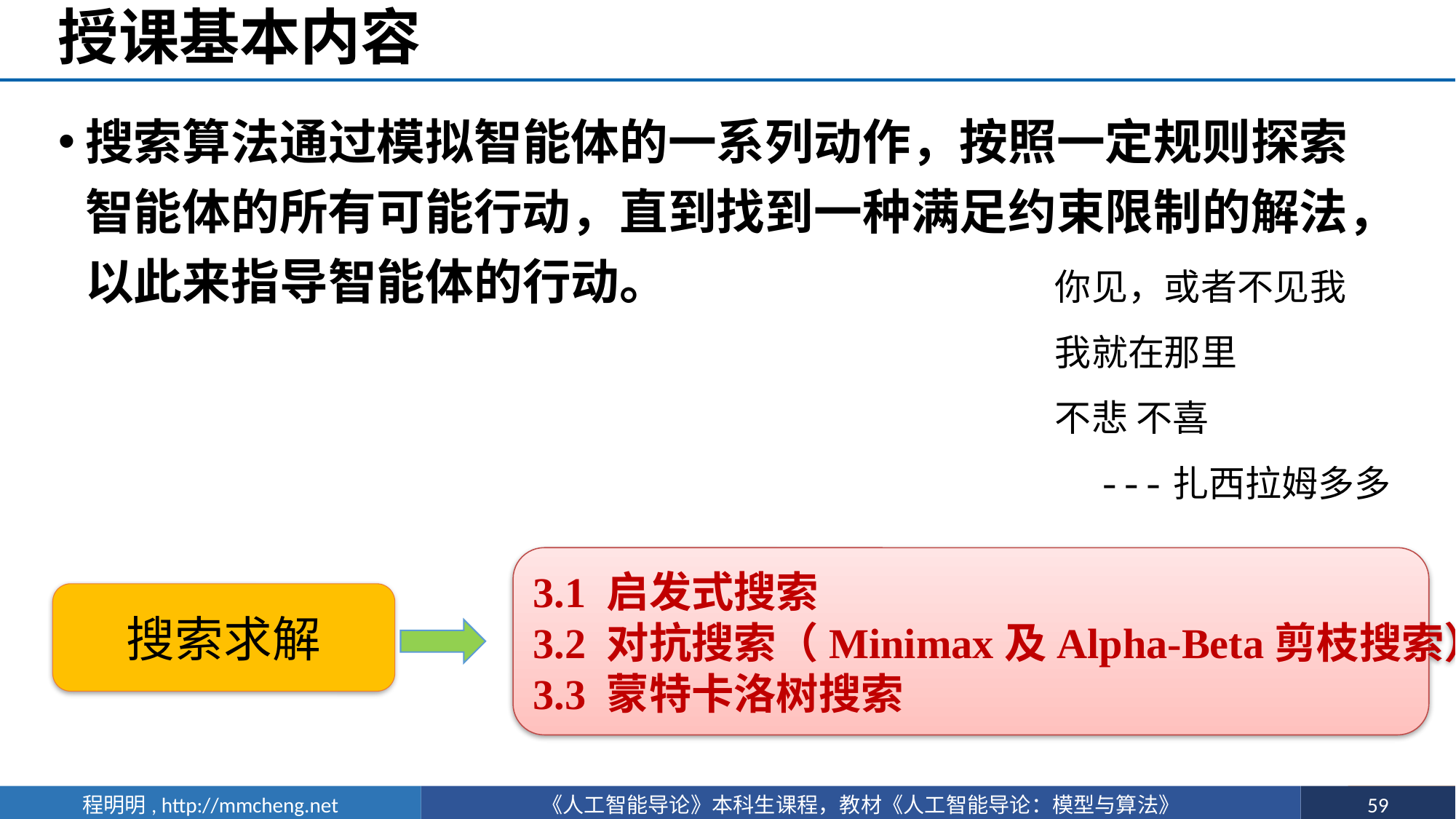

# 授课基本内容
搜索算法通过模拟智能体的一系列动作，按照一定规则探索智能体的所有可能行动，直到找到一种满足约束限制的解法，以此来指导智能体的行动。

你见，或者不见我
我就在那里
不悲 不喜
  ---扎西拉姆多多
3.1 启发式搜索
3.2 对抗搜索（Minimax及Alpha-Beta剪枝搜索）
3.3 蒙特卡洛树搜索
搜索求解